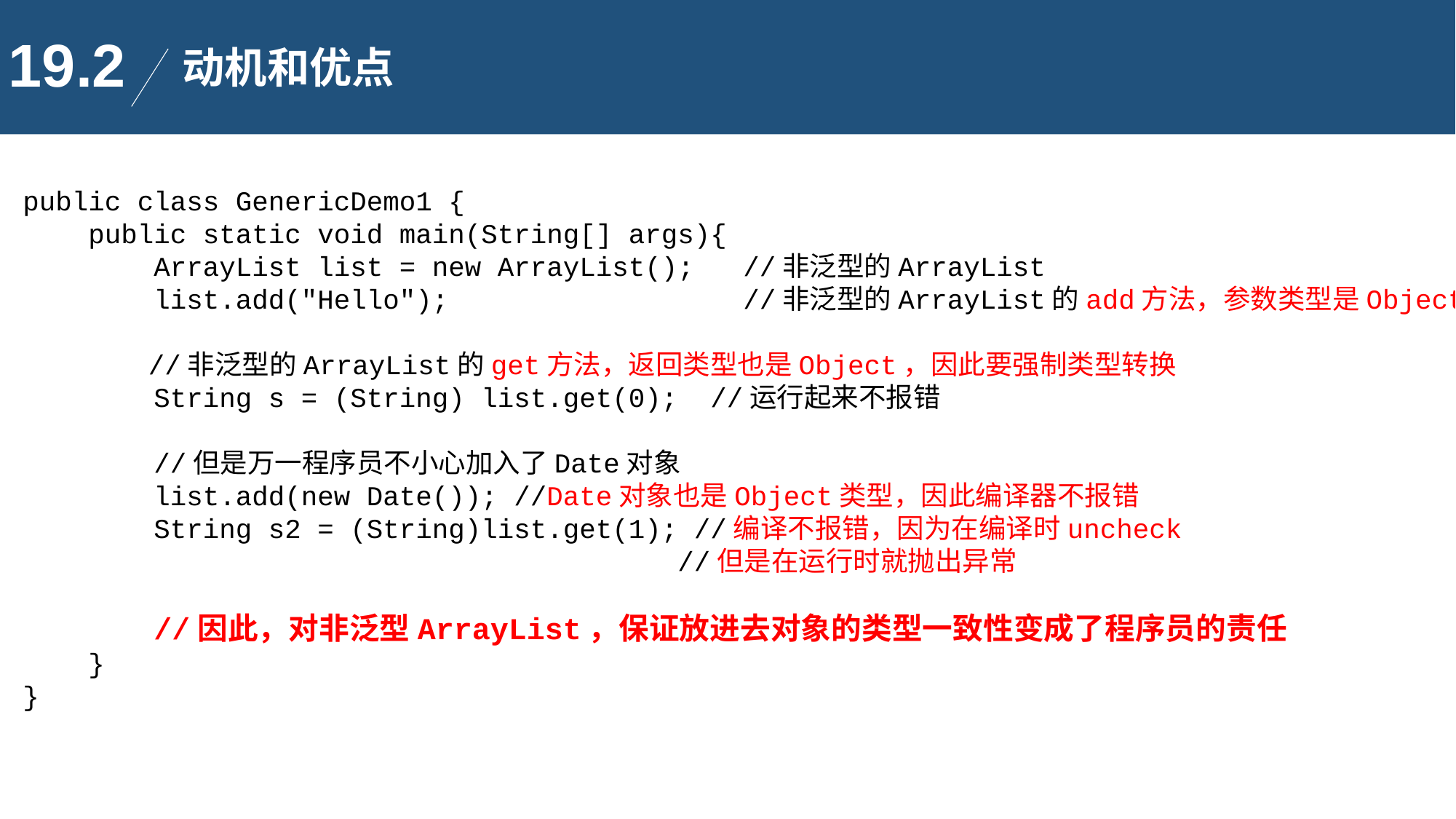

19.2
动机和优点
public class GenericDemo1 {
    public static void main(String[] args){
        ArrayList list = new ArrayList();   //非泛型的ArrayList
        list.add("Hello");                  //非泛型的ArrayList的add方法，参数类型是Object

	 //非泛型的ArrayList的get方法，返回类型也是Object，因此要强制类型转换
        String s = (String) list.get(0);  //运行起来不报错

        //但是万一程序员不小心加入了Date对象
        list.add(new Date()); //Date对象也是Object类型，因此编译器不报错
        String s2 = (String)list.get(1); //编译不报错，因为在编译时uncheck
						//但是在运行时就抛出异常

        //因此，对非泛型ArrayList，保证放进去对象的类型一致性变成了程序员的责任
    }
}